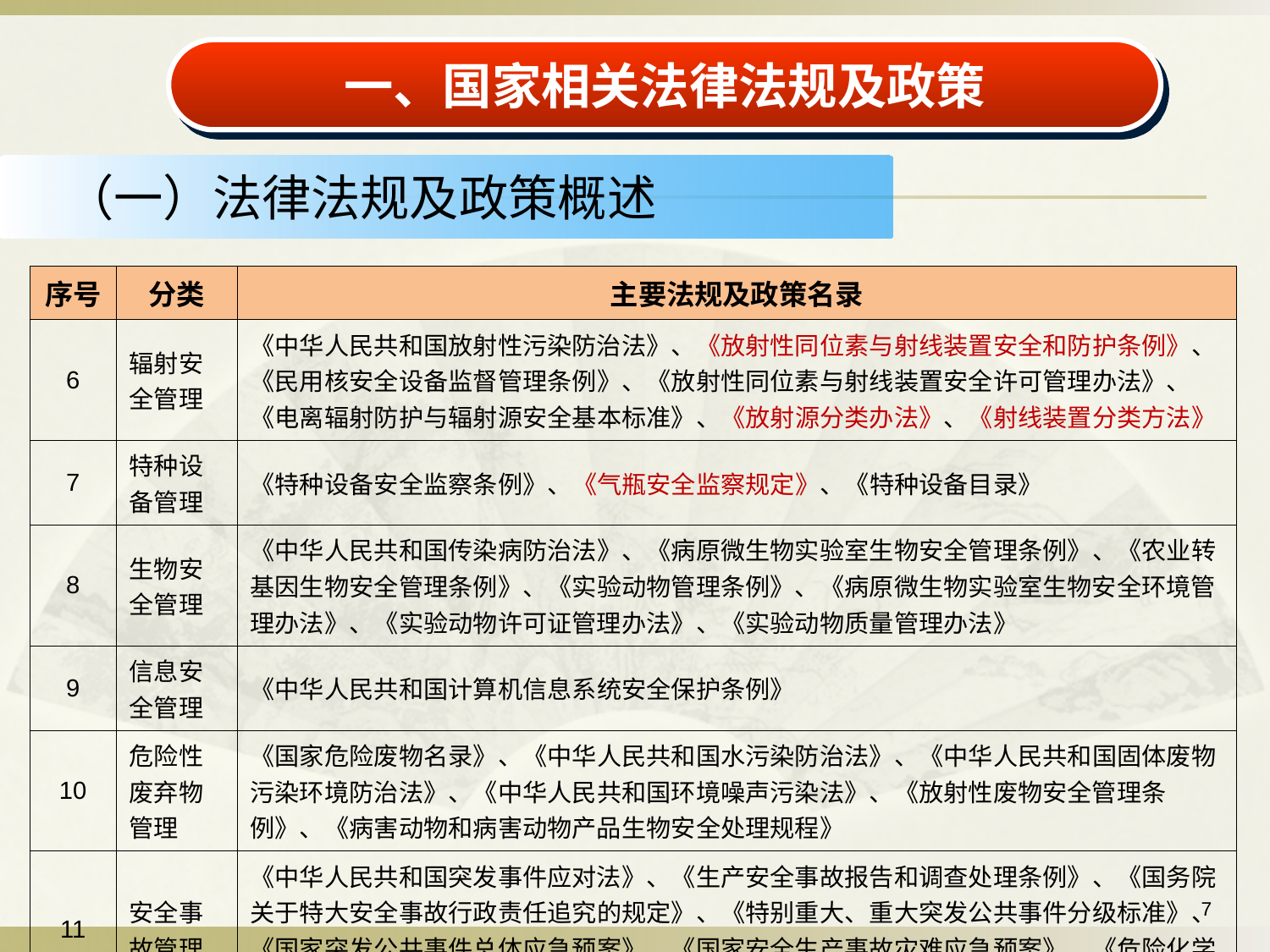

一、国家相关法律法规及政策
（一）法律法规及政策概述
| 序号 | 分类 | 主要法规及政策名录 |
| --- | --- | --- |
| 6 | 辐射安全管理 | 《中华人民共和国放射性污染防治法》、《放射性同位素与射线装置安全和防护条例》、《民用核安全设备监督管理条例》、《放射性同位素与射线装置安全许可管理办法》、《电离辐射防护与辐射源安全基本标准》、《放射源分类办法》、《射线装置分类方法》 |
| 7 | 特种设备管理 | 《特种设备安全监察条例》、《气瓶安全监察规定》、《特种设备目录》 |
| 8 | 生物安全管理 | 《中华人民共和国传染病防治法》、《病原微生物实验室生物安全管理条例》、《农业转基因生物安全管理条例》、《实验动物管理条例》、《病原微生物实验室生物安全环境管理办法》、《实验动物许可证管理办法》、《实验动物质量管理办法》 |
| 9 | 信息安全管理 | 《中华人民共和国计算机信息系统安全保护条例》 |
| 10 | 危险性废弃物管理 | 《国家危险废物名录》、《中华人民共和国水污染防治法》、《中华人民共和国固体废物污染环境防治法》、《中华人民共和国环境噪声污染法》、《放射性废物安全管理条例》、《病害动物和病害动物产品生物安全处理规程》 |
| 11 | 安全事故管理 | 《中华人民共和国突发事件应对法》、《生产安全事故报告和调查处理条例》、《国务院关于特大安全事故行政责任追究的规定》、《特别重大、重大突发公共事件分级标准》、《国家突发公共事件总体应急预案》、《国家安全生产事故灾难应急预案》、《危险化学品事故应急救援预案编制导则》 |
7